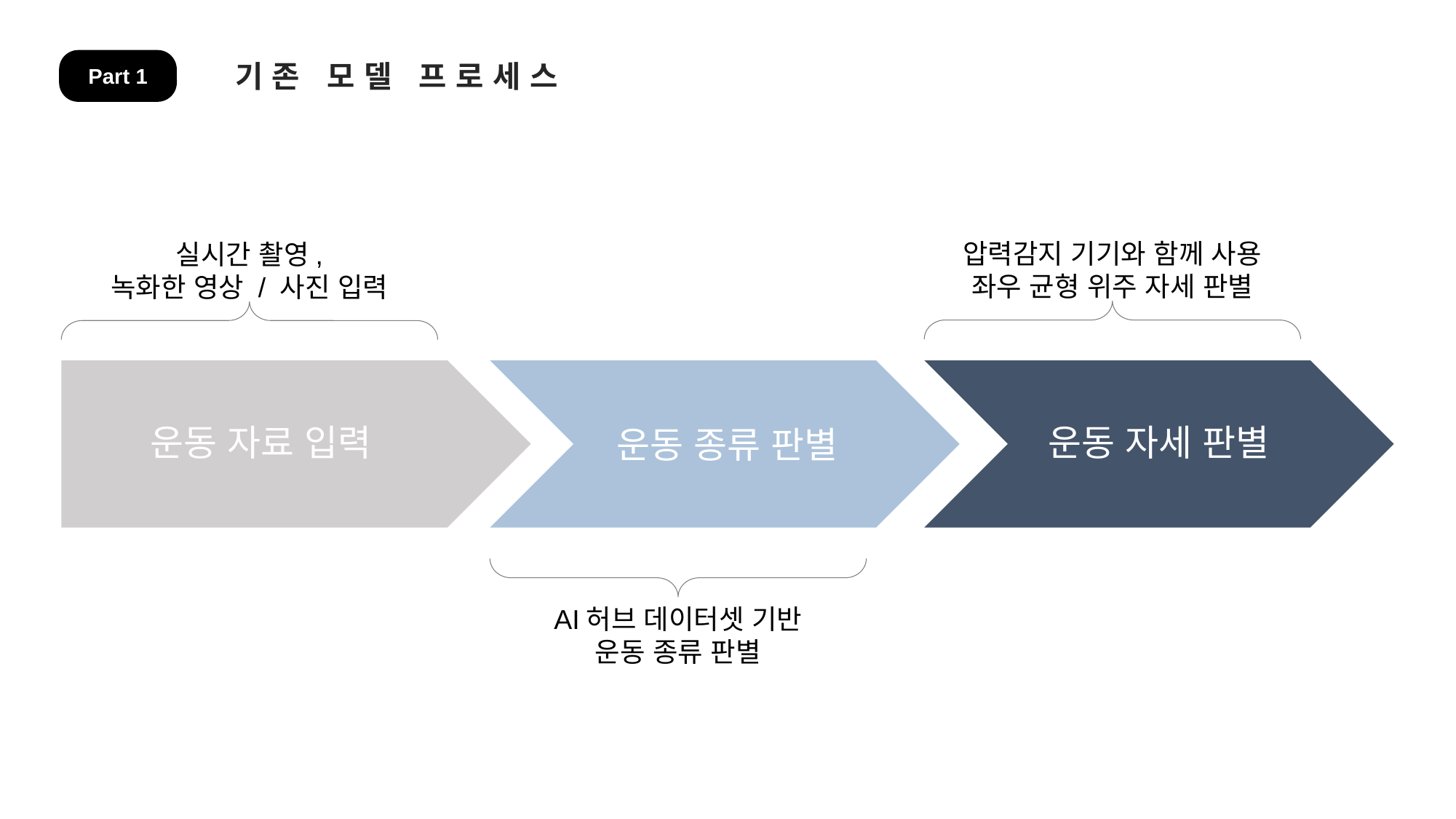

기존 모델 프로세스
Part 1

압력감지 기기와 함께 사용
좌우 균형 위주 자세 판별
실시간 촬영,
녹화한 영상 / 사진 입력

운동 자료 입력
운동 자세 판별
운동 종류 판별
AI허브 데이터셋 기반
운동 종류 판별